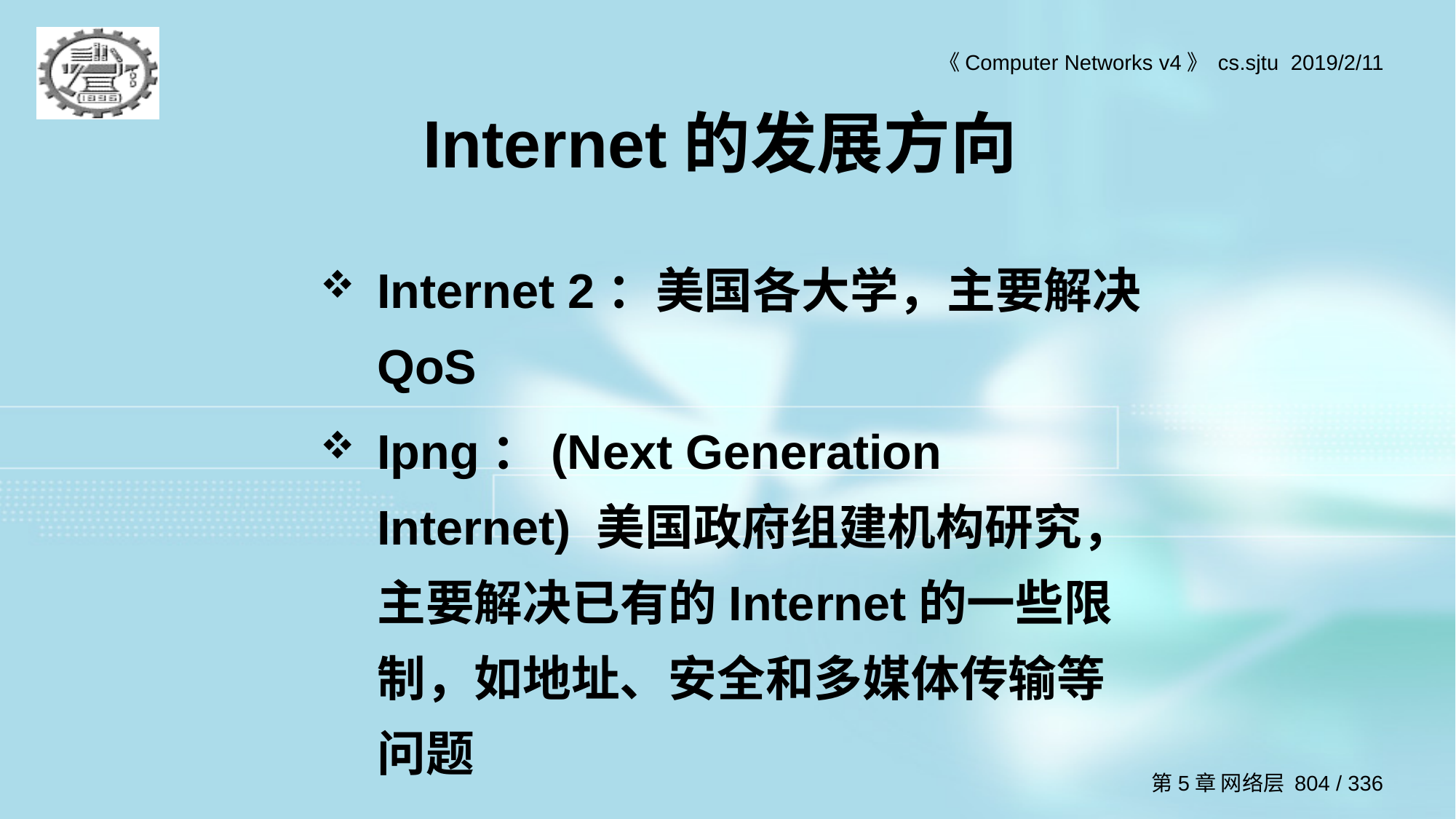

# Internet的发展方向
Internet 2：美国各大学，主要解决QoS
Ipng：(Next Generation Internet) 美国政府组建机构研究，主要解决已有的Internet的一些限制，如地址、安全和多媒体传输等问题